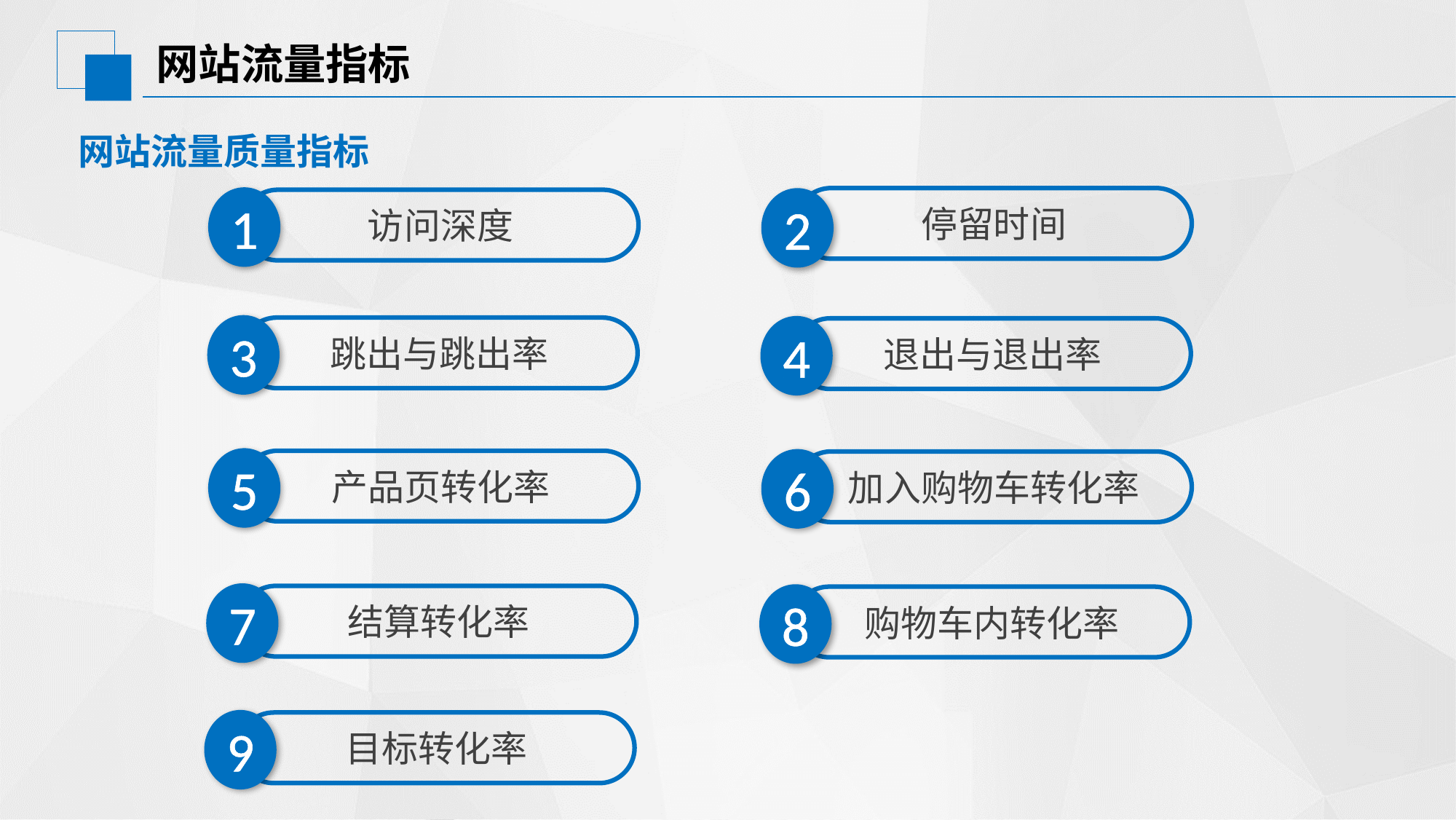

# 网站流量指标
网站流量质量指标
1
2
停留时间
访问深度
3
4
跳出与跳出率
退出与退出率
5
6
产品页转化率
加入购物车转化率
7
8
结算转化率
购物车内转化率
9
目标转化率